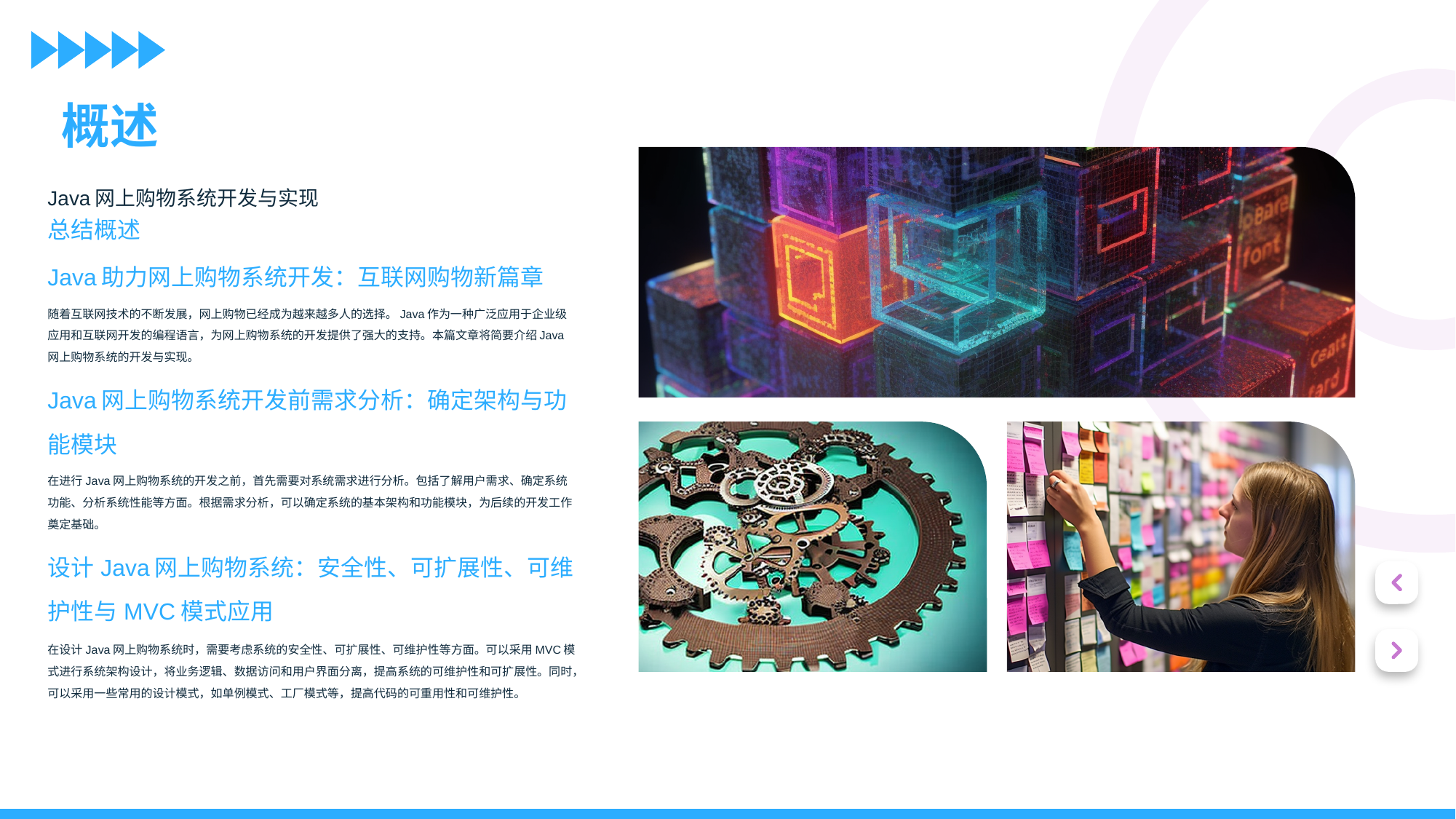

概述

Java网上购物系统开发与实现
总结概述
Java助力网上购物系统开发：互联网购物新篇章
随着互联网技术的不断发展，网上购物已经成为越来越多人的选择。Java作为一种广泛应用于企业级应用和互联网开发的编程语言，为网上购物系统的开发提供了强大的支持。本篇文章将简要介绍Java网上购物系统的开发与实现。
Java网上购物系统开发前需求分析：确定架构与功能模块
在进行Java网上购物系统的开发之前，首先需要对系统需求进行分析。包括了解用户需求、确定系统功能、分析系统性能等方面。根据需求分析，可以确定系统的基本架构和功能模块，为后续的开发工作奠定基础。
设计Java网上购物系统：安全性、可扩展性、可维护性与MVC模式应用
在设计Java网上购物系统时，需要考虑系统的安全性、可扩展性、可维护性等方面。可以采用MVC模式进行系统架构设计，将业务逻辑、数据访问和用户界面分离，提高系统的可维护性和可扩展性。同时，可以采用一些常用的设计模式，如单例模式、工厂模式等，提高代码的可重用性和可维护性。